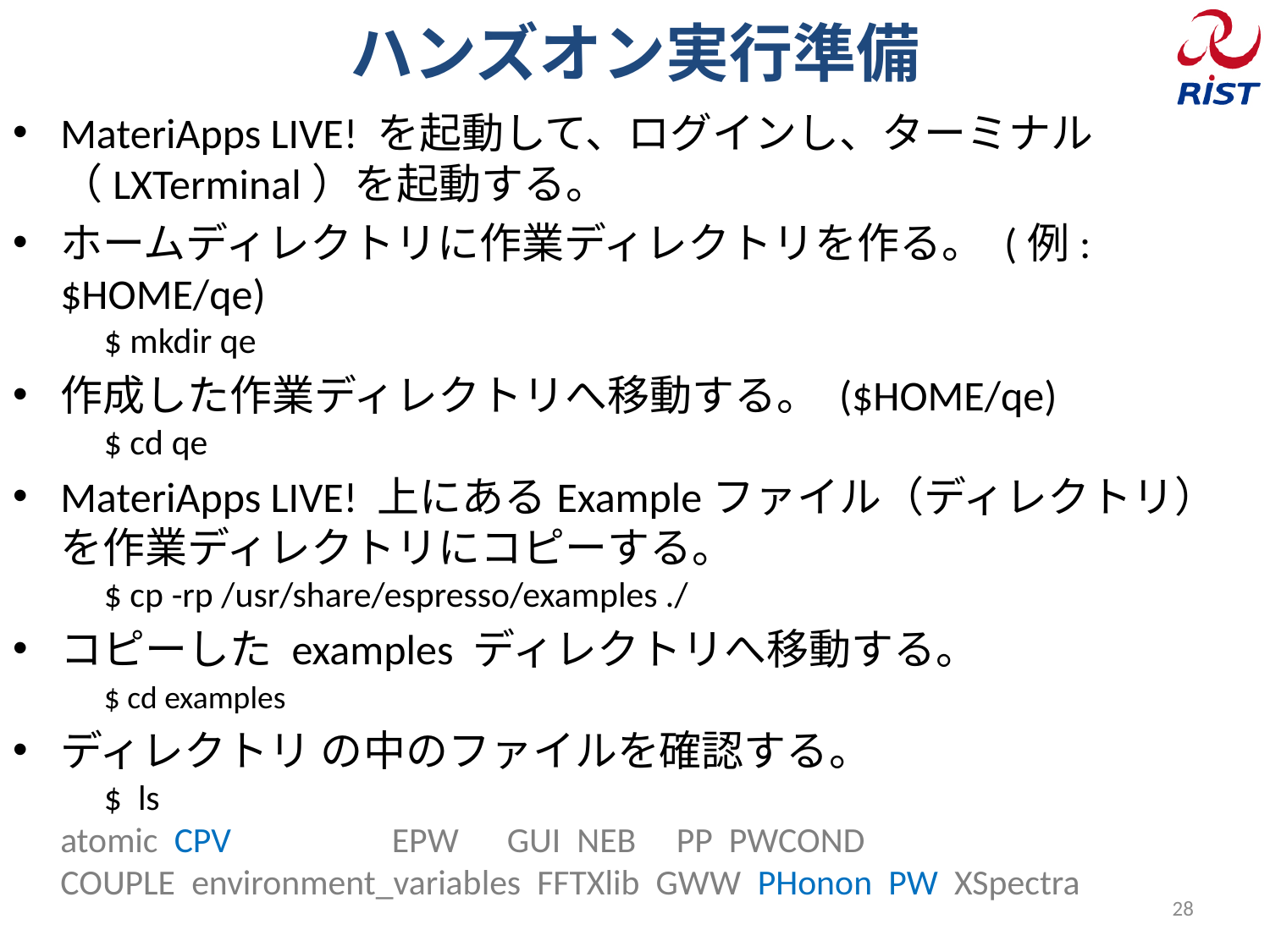

# ハンズオン実行準備
MateriApps LIVE! を起動して、ログインし、ターミナル（LXTerminal）を起動する。
ホームディレクトリに作業ディレクトリを作る。 (例: $HOME/qe)
　$ mkdir qe
作成した作業ディレクトリへ移動する。 ($HOME/qe)
　$ cd qe
MateriApps LIVE! 上にあるExampleファイル（ディレクトリ）を作業ディレクトリにコピーする。
　$ cp -rp /usr/share/espresso/examples ./
コピーした examples ディレクトリへ移動する。
　$ cd examples
ディレクトリ の中のファイルを確認する。
　$  ls
atomic  CPV                    EPW      GUI  NEB     PP  PWCOND
COUPLE  environment_variables  FFTXlib  GWW  PHonon  PW  XSpectra
28